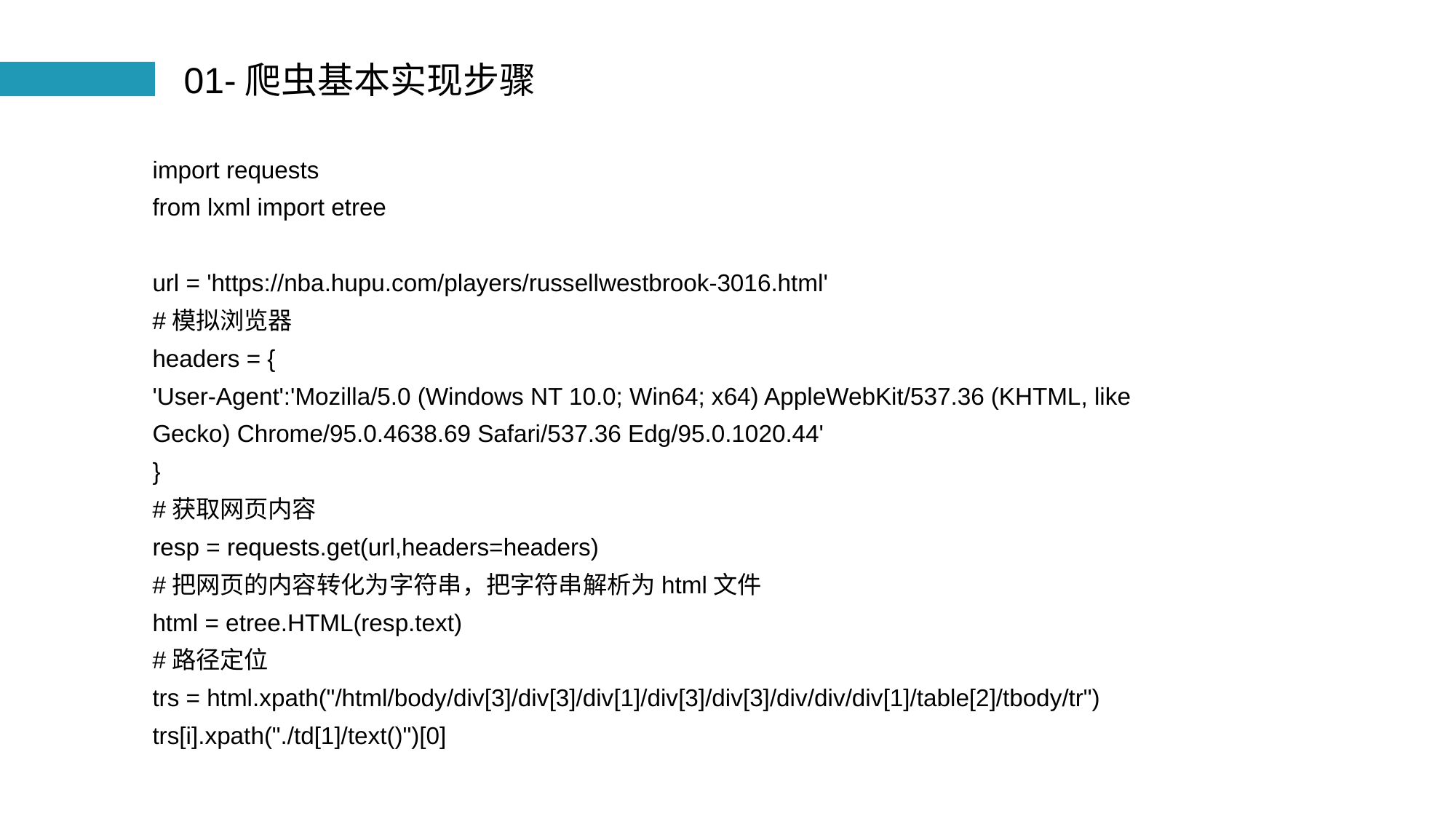

01-爬虫基本实现步骤

import requests
from lxml import etree

url = 'https://nba.hupu.com/players/russellwestbrook-3016.html'
#模拟浏览器
headers = {
'User-Agent':'Mozilla/5.0 (Windows NT 10.0; Win64; x64) AppleWebKit/537.36 (KHTML, like Gecko) Chrome/95.0.4638.69 Safari/537.36 Edg/95.0.1020.44'
}
#获取网页内容
resp = requests.get(url,headers=headers)
#把网页的内容转化为字符串，把字符串解析为html文件
html = etree.HTML(resp.text)
#路径定位
trs = html.xpath("/html/body/div[3]/div[3]/div[1]/div[3]/div[3]/div/div/div[1]/table[2]/tbody/tr")
trs[i].xpath("./td[1]/text()")[0]